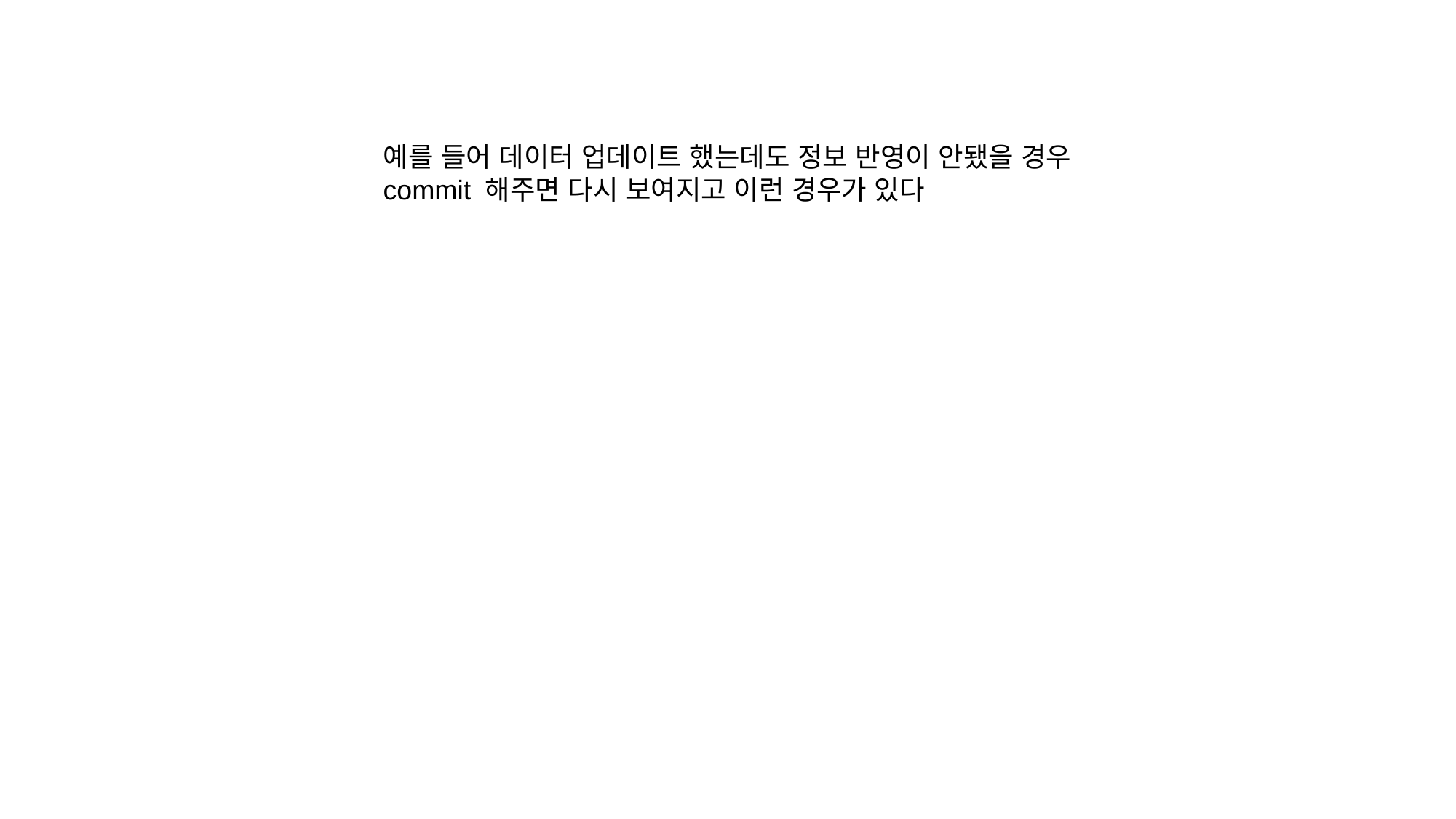

예를 들어 데이터 업데이트 했는데도 정보 반영이 안됐을 경우
commit 해주면 다시 보여지고 이런 경우가 있다